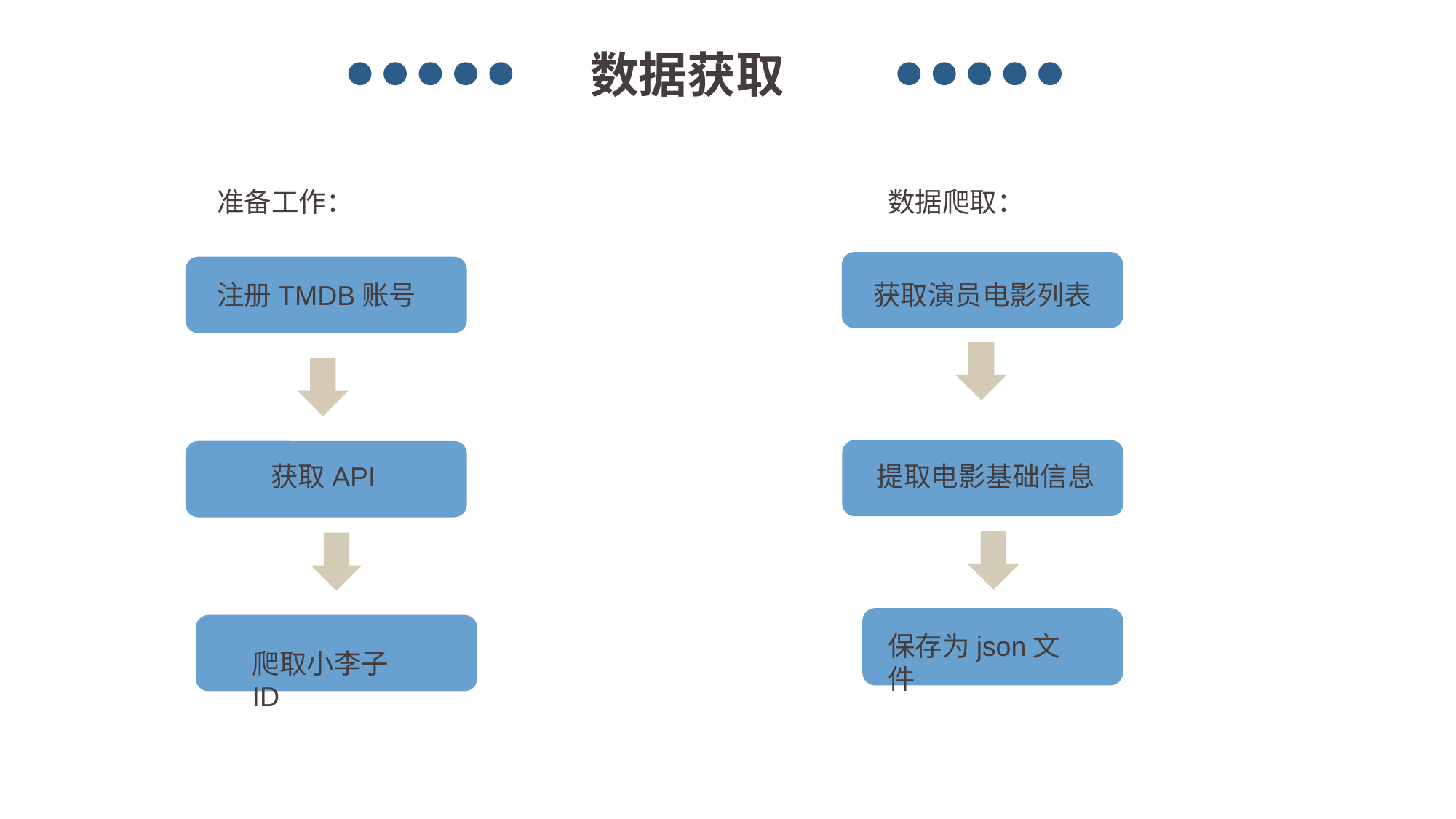

数据获取

准备工作：
数据爬取：

注册TMDB账号
获取演员电影列表

提取电影基础信息
获取API

保存为json文件
爬取小李子ID